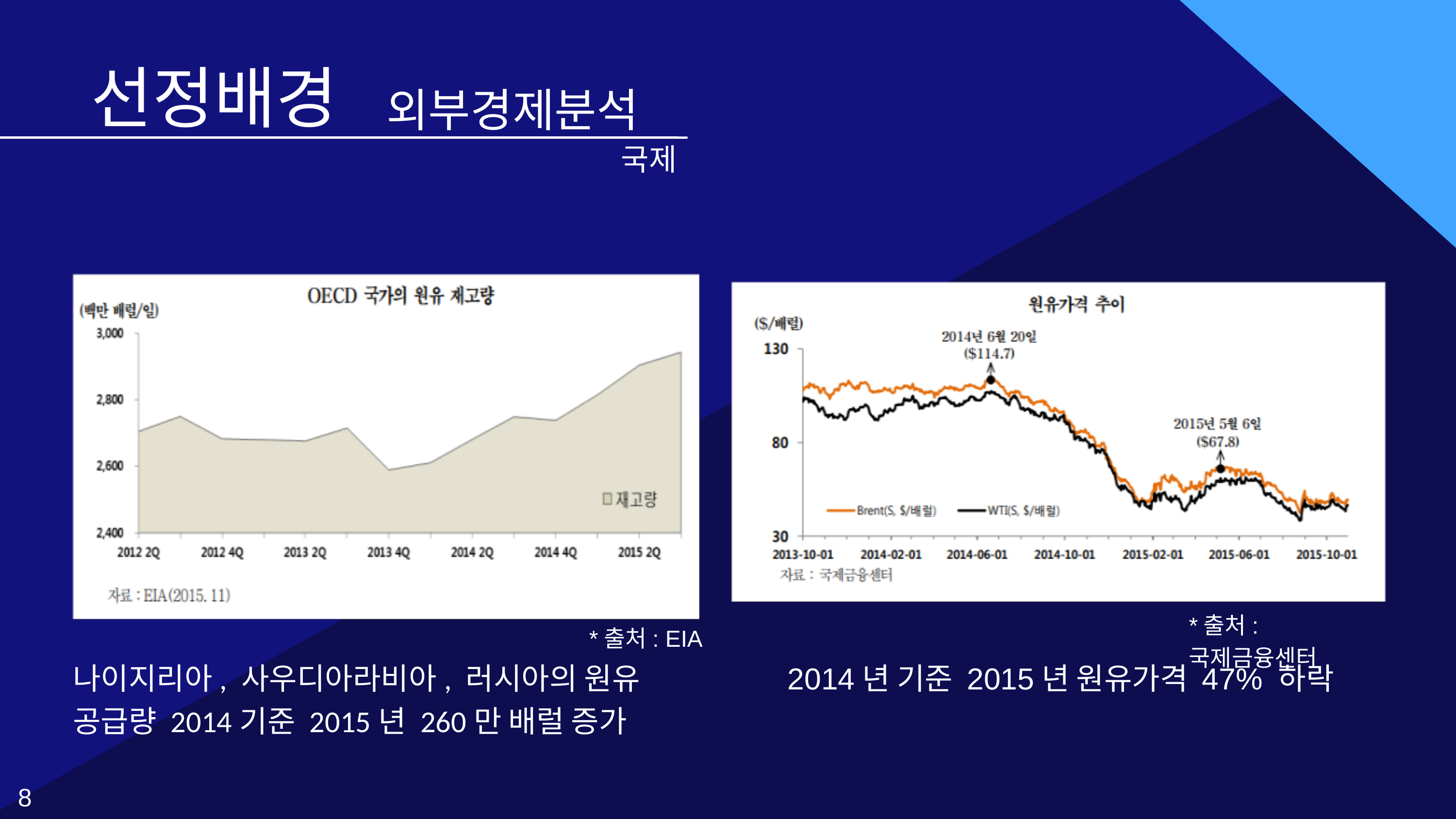

선정배경
외부경제분석
국제

*출처: 국제금융센터
*출처: EIA
나이지리아, 사우디아라비아, 러시아의 원유 공급량 2014기준 2015년 260만 배럴 증가
2014년 기준 2015년 원유가격 47% 하락
 8